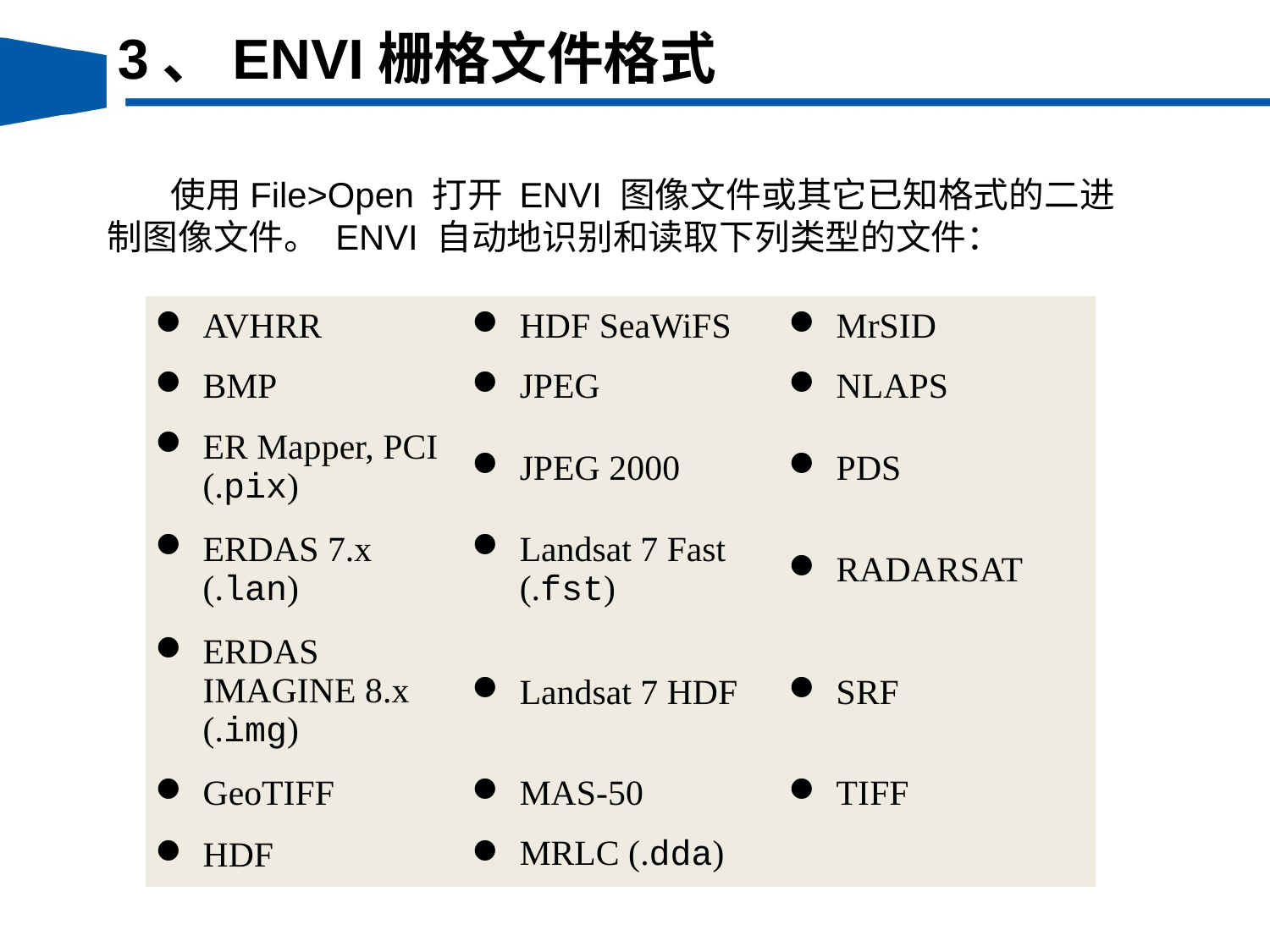

3、ENVI栅格文件格式
使用File>Open 打开 ENVI 图像文件或其它已知格式的二进制图像文件。 ENVI 自动地识别和读取下列类型的文件：
| AVHRR | HDF SeaWiFS | MrSID |
| --- | --- | --- |
| BMP | JPEG | NLAPS |
| ER Mapper, PCI (.pix) | JPEG 2000 | PDS |
| ERDAS 7.x (.lan) | Landsat 7 Fast (.fst) | RADARSAT |
| ERDAS IMAGINE 8.x (.img) | Landsat 7 HDF | SRF |
| GeoTIFF | MAS-50 | TIFF |
| HDF | MRLC (.dda) |  |